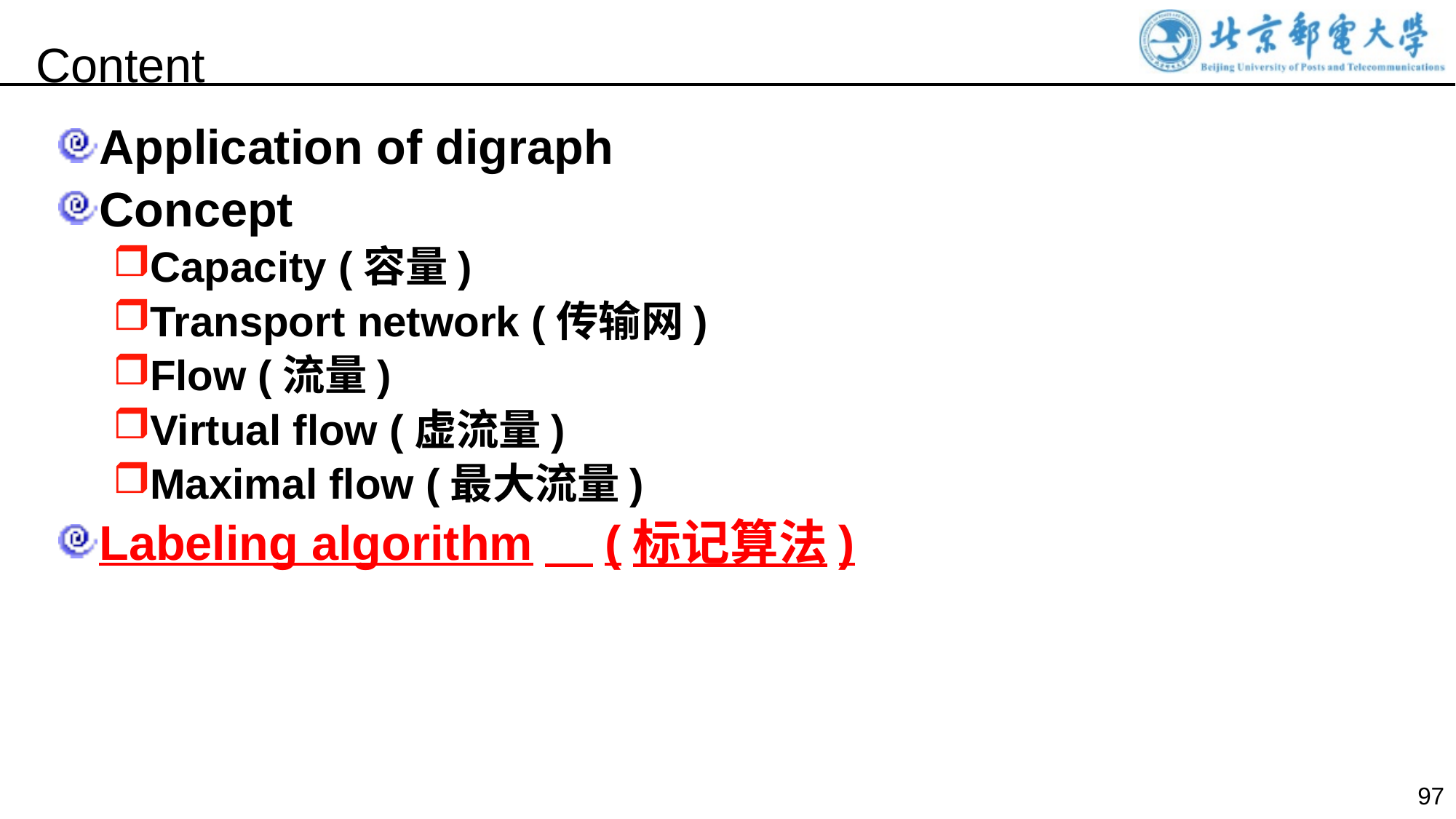

Content
Application of digraph
Concept
Capacity (容量)
Transport network (传输网)
Flow (流量)
Virtual flow (虚流量)
Maximal flow (最大流量)
Labeling algorithm　(标记算法)